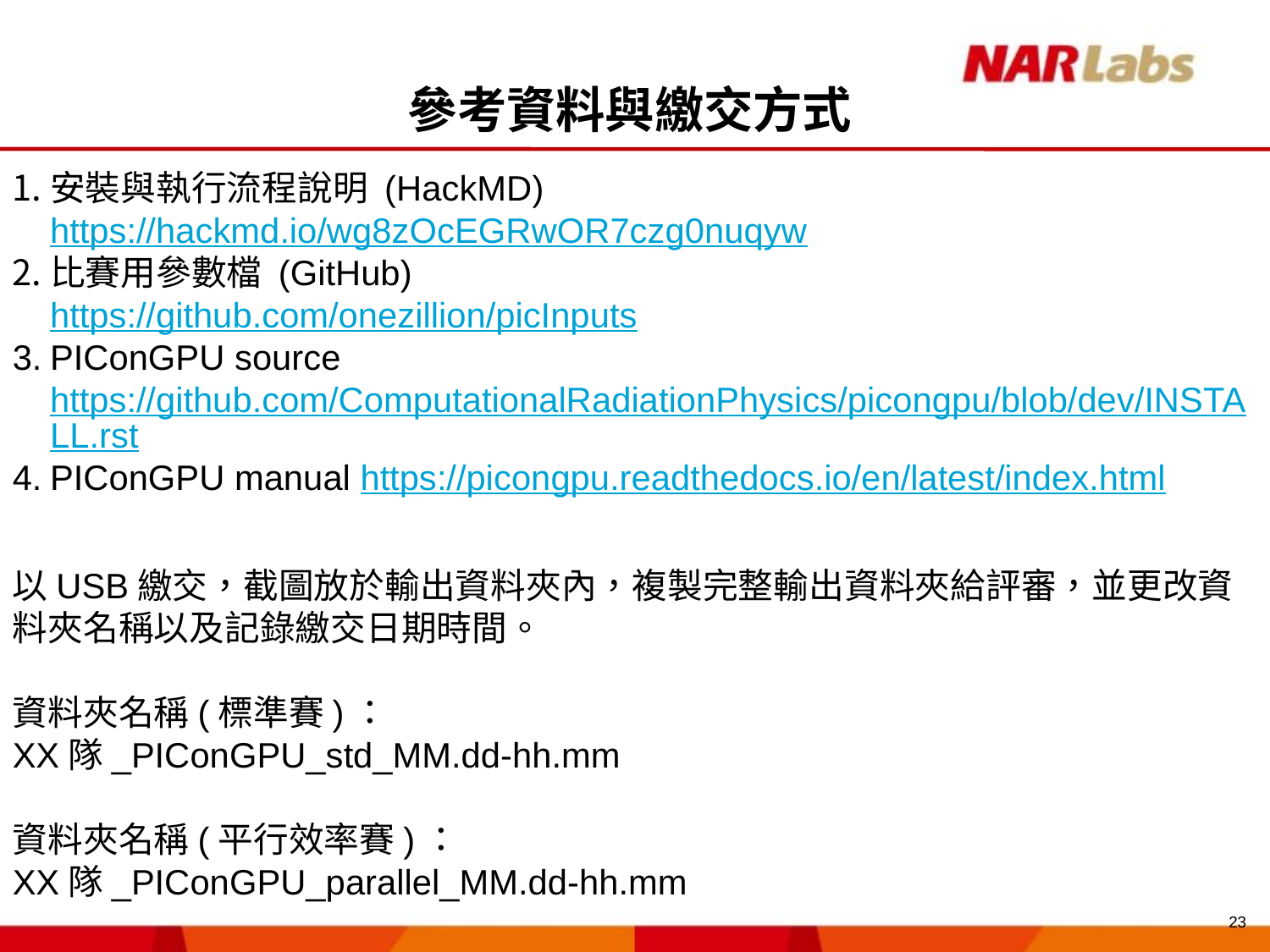

# 參考資料與繳交方式
安裝與執行流程說明 (HackMD)
https://hackmd.io/wg8zOcEGRwOR7czg0nuqyw
比賽用參數檔 (GitHub)
https://github.com/onezillion/picInputs
PIConGPU source
https://github.com/ComputationalRadiationPhysics/picongpu/blob/dev/INSTALL.rst
PIConGPU manual https://picongpu.readthedocs.io/en/latest/index.html

以USB繳交，截圖放於輸出資料夾內，複製完整輸出資料夾給評審，並更改資料夾名稱以及記錄繳交日期時間。

資料夾名稱(標準賽)：
XX隊_PIConGPU_std_MM.dd-hh.mm

資料夾名稱(平行效率賽)：
XX隊_PIConGPU_parallel_MM.dd-hh.mm
23